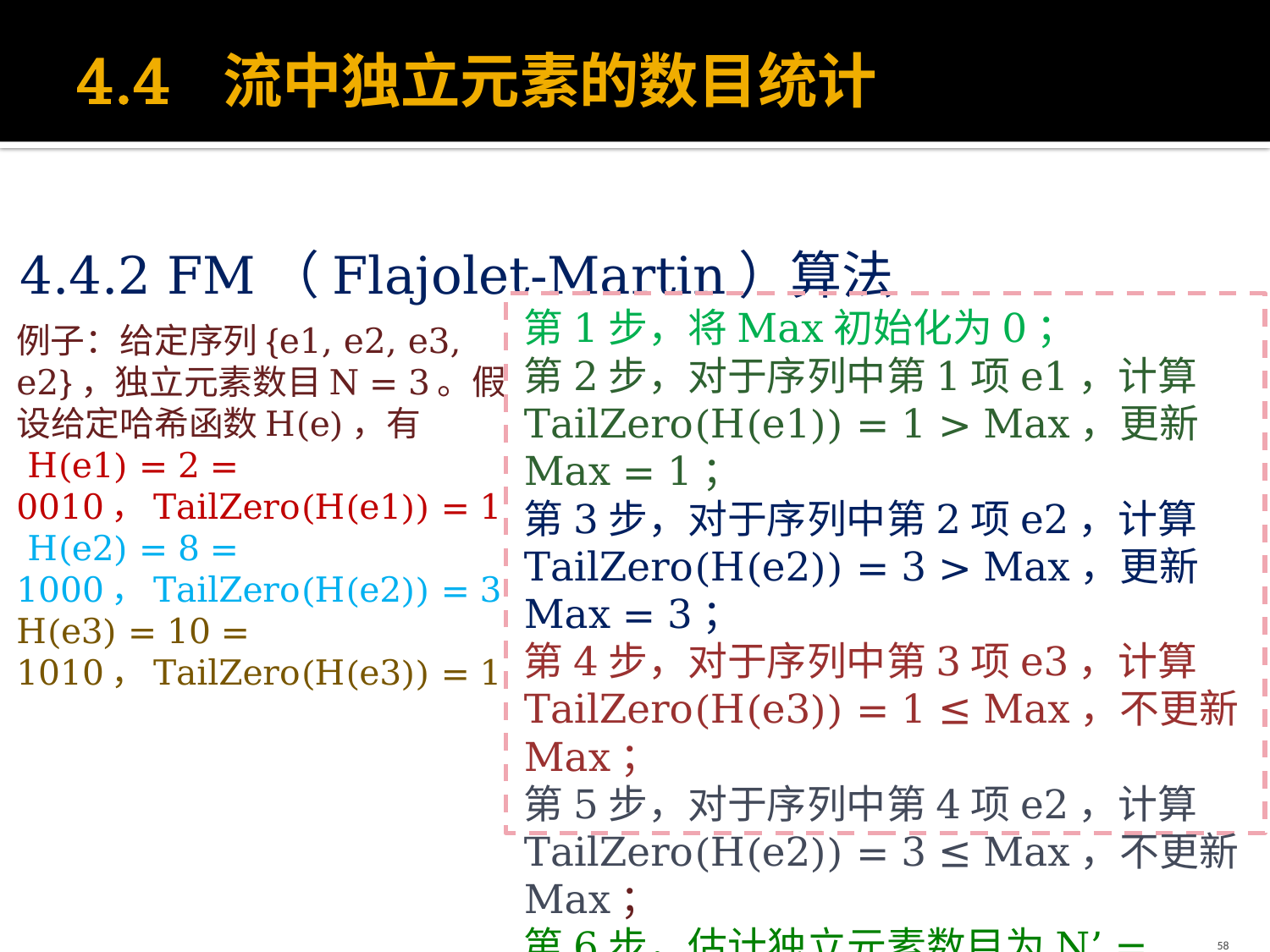

# 4.4  流中独立元素的数目统计
4.4.2 FM（Flajolet-Martin）算法

第1步，将Max初始化为0；
第2步，对于序列中第1项e1，计算TailZero(H(e1)) = 1 > Max，更新Max = 1；
第3步，对于序列中第2项e2，计算TailZero(H(e2)) = 3 > Max，更新Max = 3；
第4步，对于序列中第3项e3，计算TailZero(H(e3)) = 1 ≤ Max，不更新Max；
第5步，对于序列中第4项e2，计算TailZero(H(e2)) = 3 ≤ Max，不更新Max；
第6步，估计独立元素数目为N’ = 2^Max = 2^3 = 8。
例子：给定序列{e1, e2, e3, e2}，独立元素数目N = 3。假设给定哈希函数H(e)，有
 H(e1) = 2 = 0010，TailZero(H(e1)) = 1
 H(e2) = 8 = 1000，TailZero(H(e2)) = 3
H(e3) = 10 = 1010，TailZero(H(e3)) = 1
58